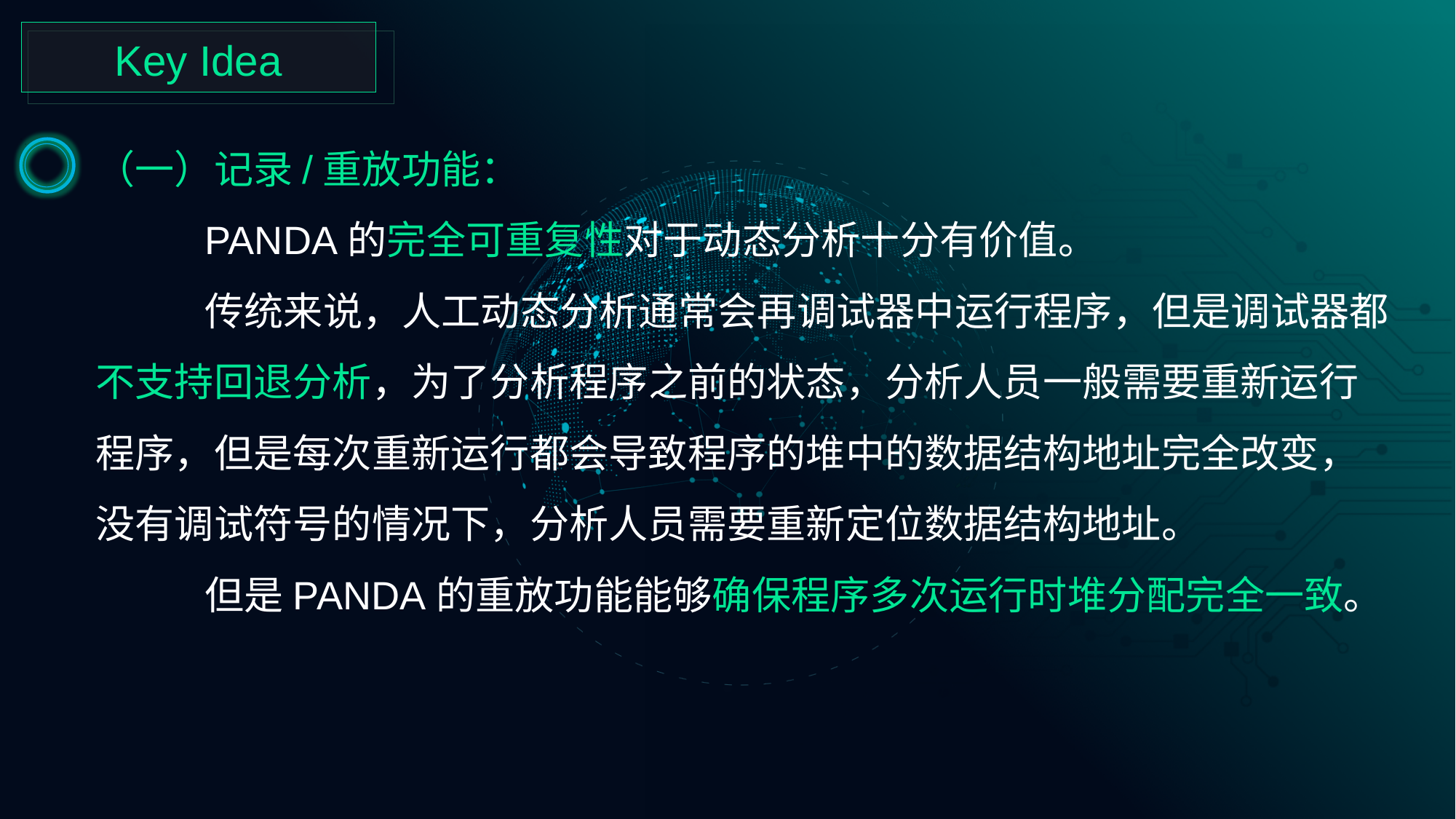

Key Idea

（一）记录/重放功能：
	PANDA的完全可重复性对于动态分析十分有价值。
	传统来说，人工动态分析通常会再调试器中运行程序，但是调试器都不支持回退分析，为了分析程序之前的状态，分析人员一般需要重新运行程序，但是每次重新运行都会导致程序的堆中的数据结构地址完全改变，没有调试符号的情况下，分析人员需要重新定位数据结构地址。
	但是PANDA的重放功能能够确保程序多次运行时堆分配完全一致。